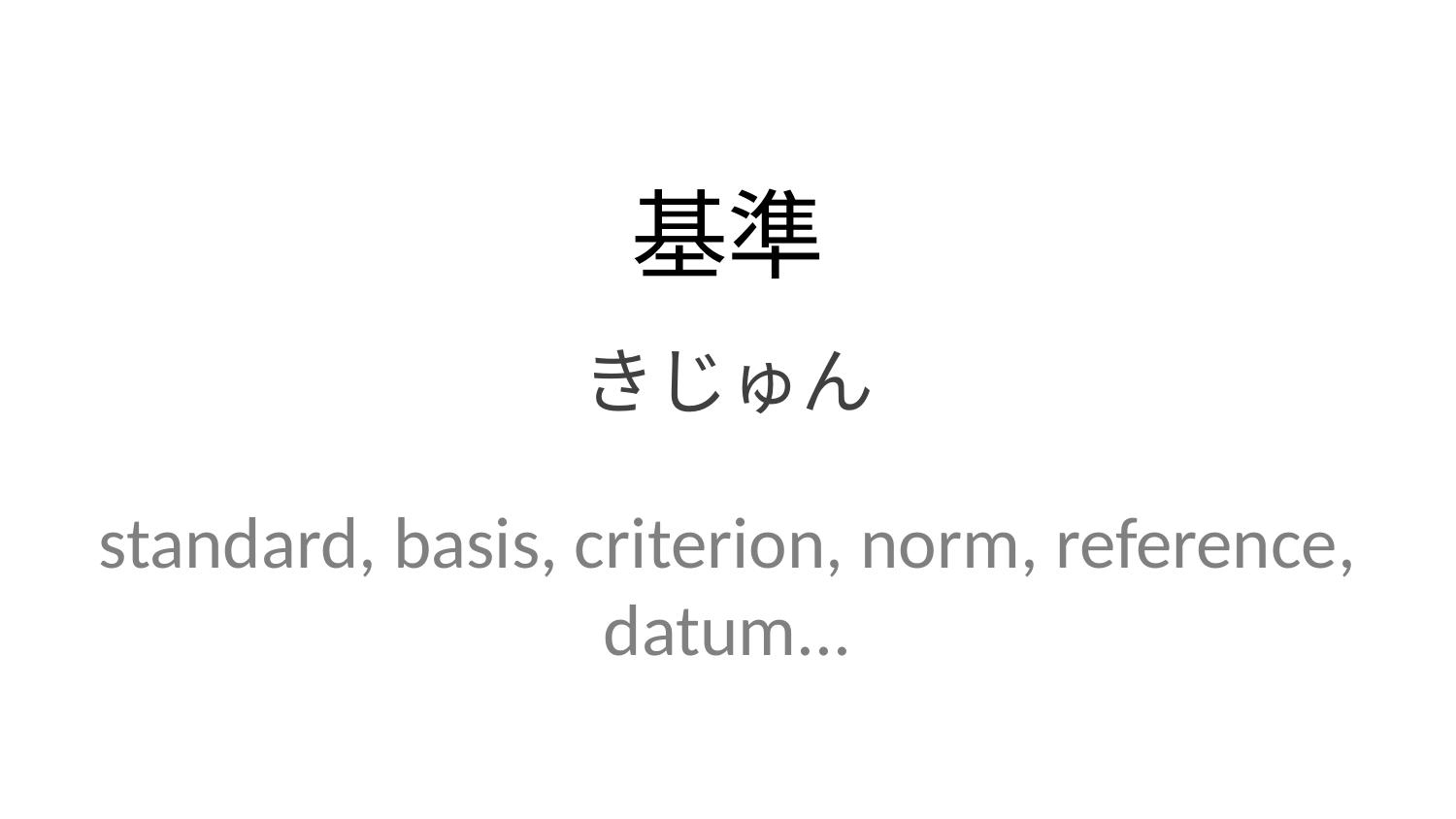

基準

きじゅん
standard, basis, criterion, norm, reference, datum...